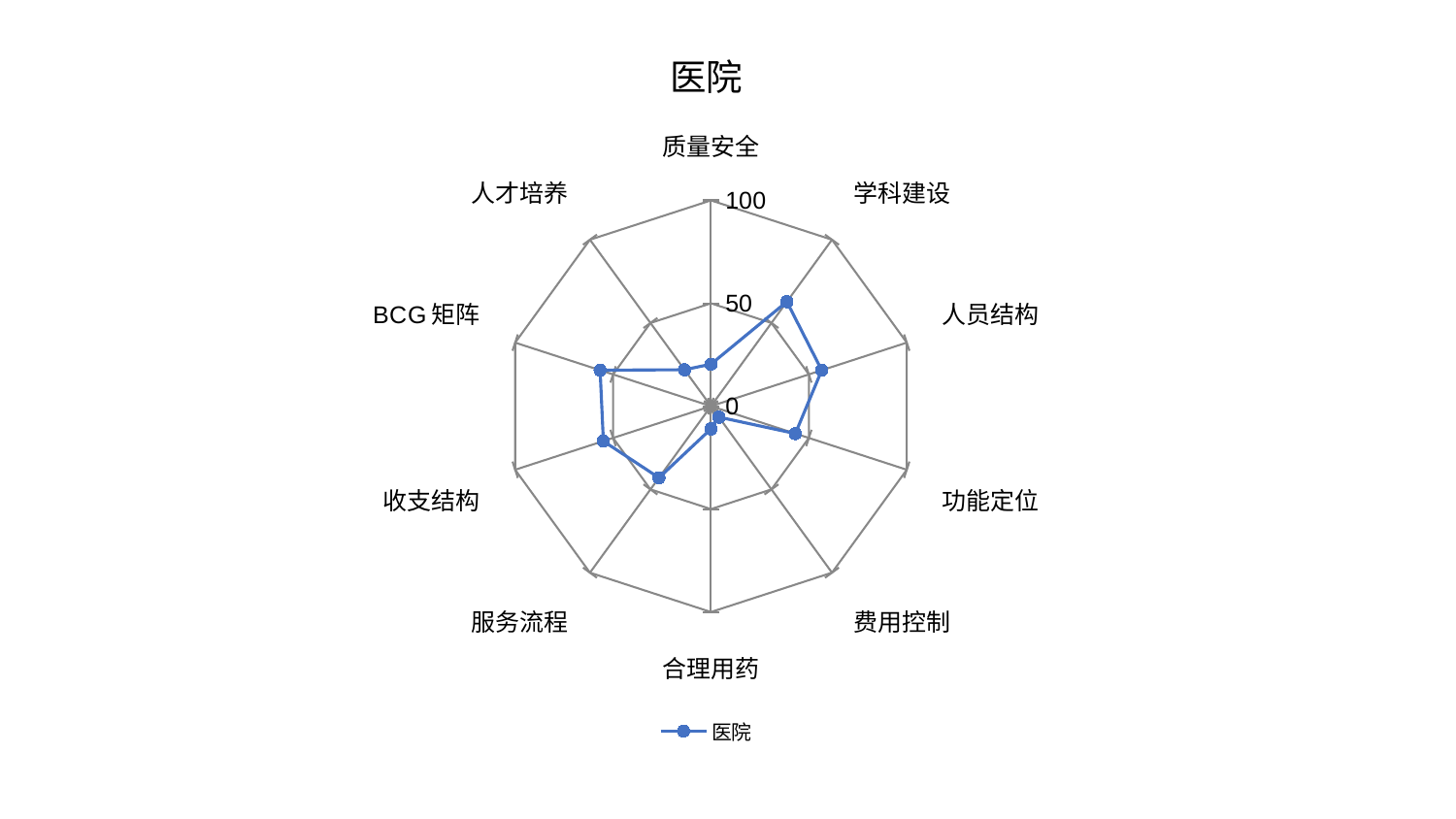

### Chart: 医院

| Category | 医院 |
|---|---|
| 质量安全 | 20.41983399301282 |
| 学科建设 | 62.73910434587565 |
| 人员结构 | 56.57713417571771 |
| 功能定位 | 43.09773074759336 |
| 费用控制 | 6.595277499151753 |
| 合理用药 | 11.027938135325961 |
| 服务流程 | 42.98498595407605 |
| 收支结构 | 54.95691693880128 |
| BCG矩阵 | 56.62353569152373 |
| 人才培养 | 21.888238368470663 |
149